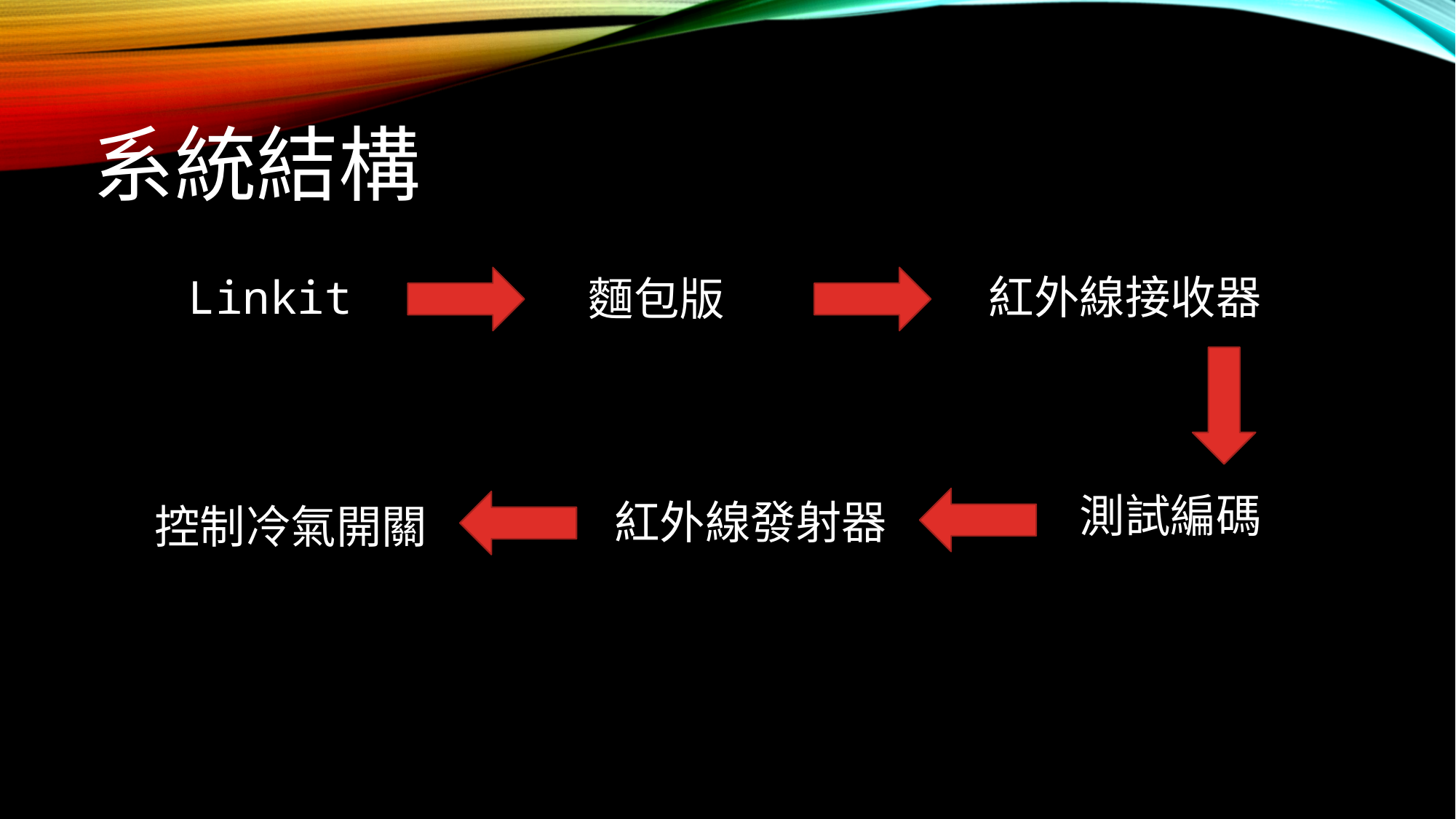

# 系統結構
Linkit
紅外線接收器
麵包版

測試編碼
紅外線發射器

控制冷氣開關